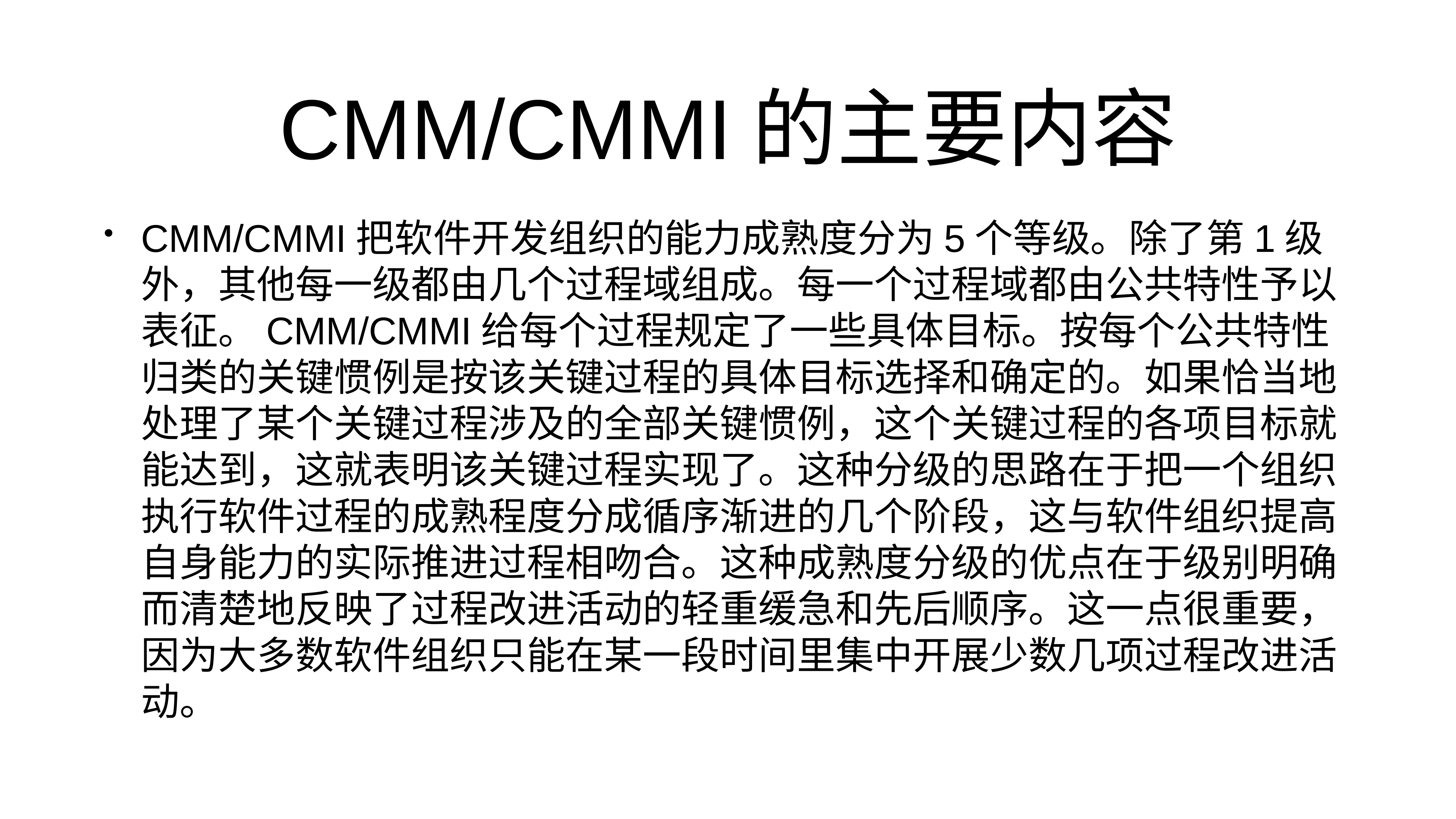

# CMM/CMMI的主要内容
CMM/CMMI把软件开发组织的能力成熟度分为5个等级。除了第1级外，其他每一级都由几个过程域组成。每一个过程域都由公共特性予以表征。CMM/CMMI给每个过程规定了一些具体目标。按每个公共特性归类的关键惯例是按该关键过程的具体目标选择和确定的。如果恰当地处理了某个关键过程涉及的全部关键惯例，这个关键过程的各项目标就能达到，这就表明该关键过程实现了。这种分级的思路在于把一个组织执行软件过程的成熟程度分成循序渐进的几个阶段，这与软件组织提高自身能力的实际推进过程相吻合。这种成熟度分级的优点在于级别明确而清楚地反映了过程改进活动的轻重缓急和先后顺序。这一点很重要，因为大多数软件组织只能在某一段时间里集中开展少数几项过程改进活动。